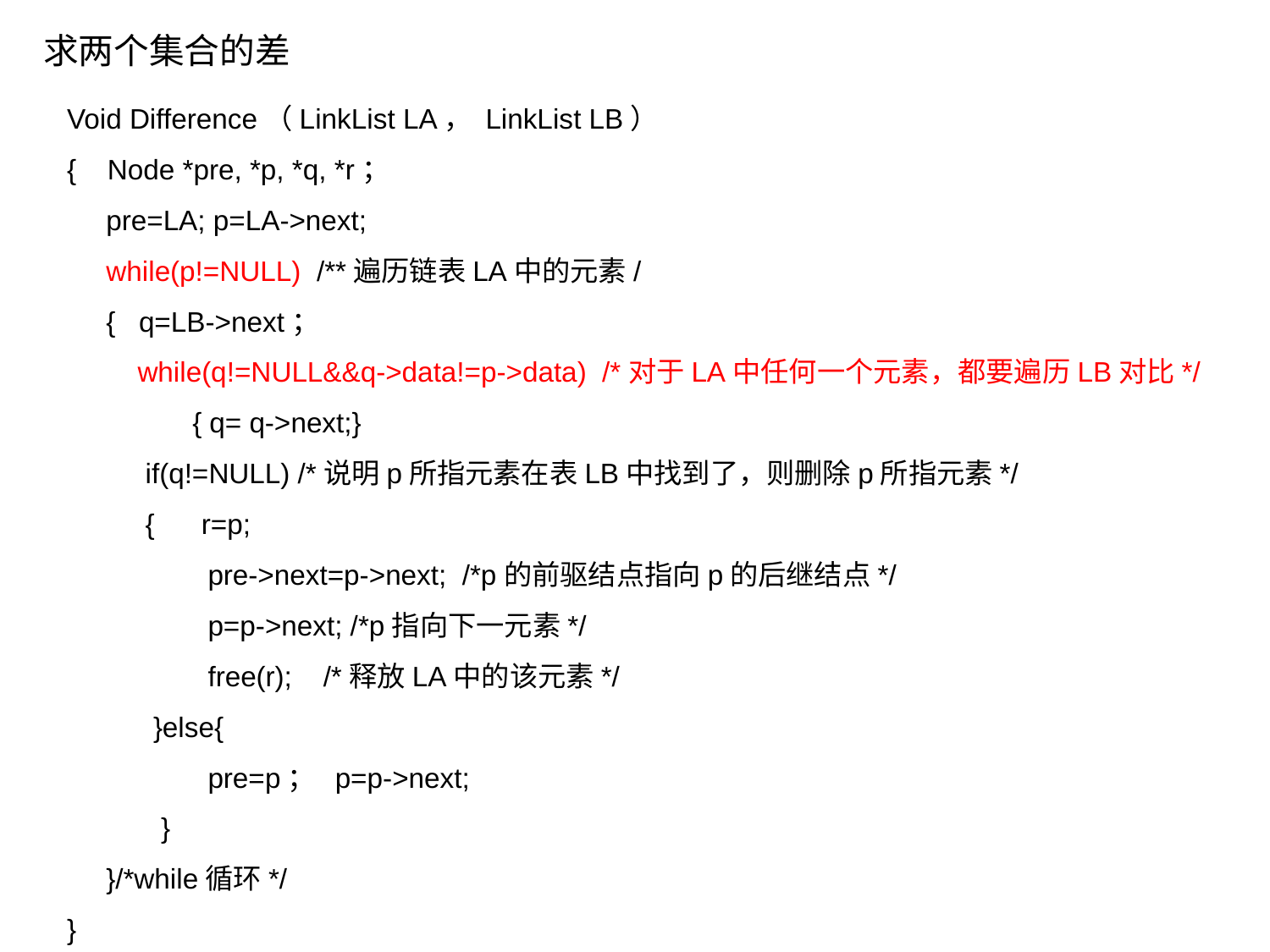

求两个集合的差
Void Difference（LinkList LA， LinkList LB）
{    Node *pre, *p, *q, *r；
     pre=LA; p=LA->next;
     while(p!=NULL)  /**遍历链表LA中的元素/
     {   q=LB->next；
         while(q!=NULL&&q->data!=p->data)  /*对于LA中任何一个元素，都要遍历LB对比*/
                { q= q->next;}
          if(q!=NULL) /*说明p所指元素在表LB中找到了，则删除p所指元素*/
          {      r=p;
                  pre->next=p->next;  /*p的前驱结点指向p的后继结点*/
                  p=p->next; /*p指向下一元素*/
                  free(r);    /*释放LA中的该元素*/
           }else{
                  pre=p；  p=p->next;
            }
     }/*while循环*/
}
38